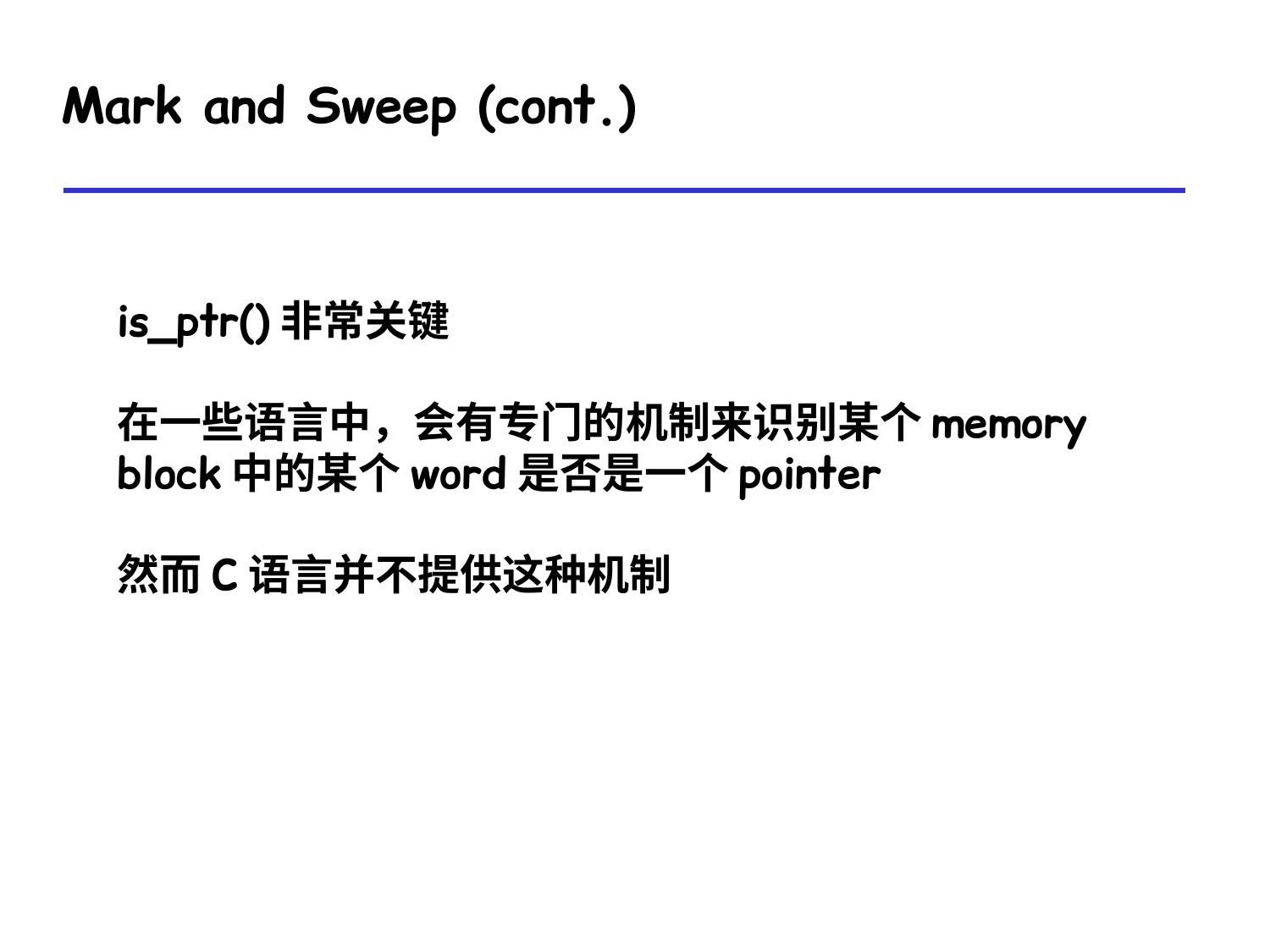

Mark and Sweep (cont.)
is_ptr()非常关键

在一些语言中，会有专门的机制来识别某个memory block中的某个word是否是一个pointer

然而C语言并不提供这种机制